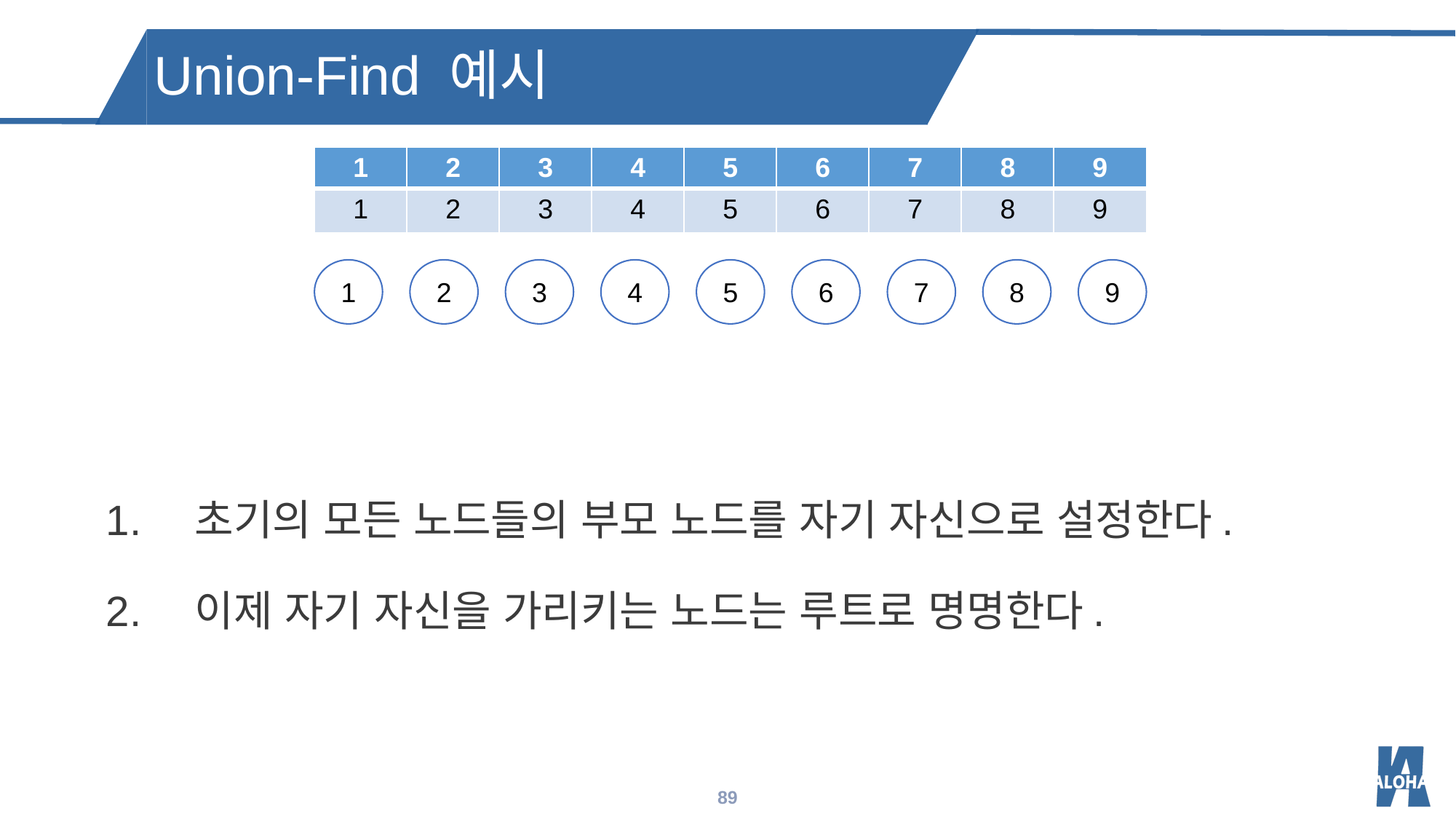

Union-Find 예시
| 1 | 2 | 3 | 4 | 5 | 6 | 7 | 8 | 9 |
| --- | --- | --- | --- | --- | --- | --- | --- | --- |
| 1 | 2 | 3 | 4 | 5 | 6 | 7 | 8 | 9 |
1
2
3
4
5
6
7
8
9
초기의 모든 노드들의 부모 노드를 자기 자신으로 설정한다.
이제 자기 자신을 가리키는 노드는 루트로 명명한다.

89